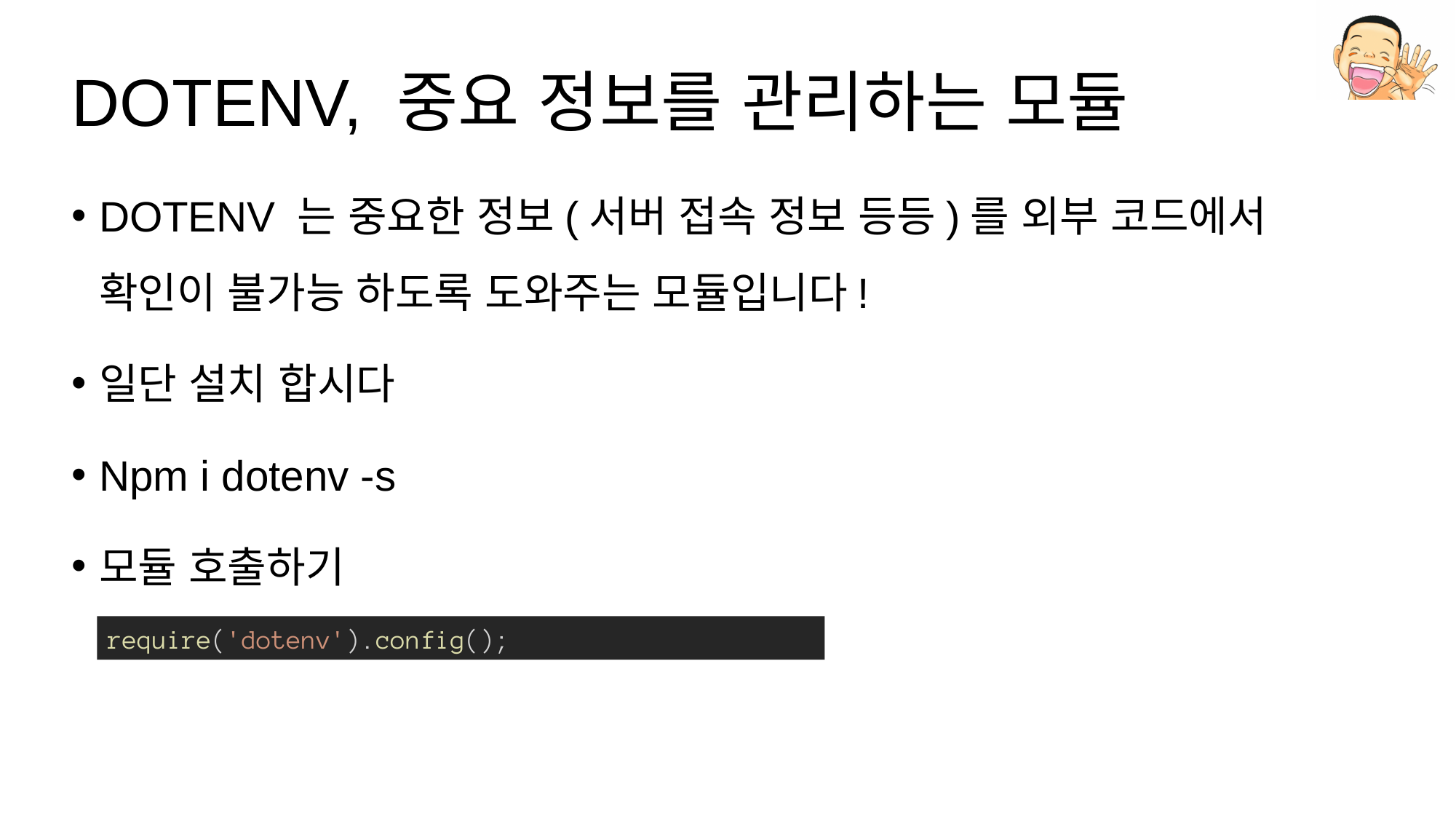

# DOTENV, 중요 정보를 관리하는 모듈
DOTENV 는 중요한 정보(서버 접속 정보 등등)를 외부 코드에서 확인이 불가능 하도록 도와주는 모듈입니다!
일단 설치 합시다
Npm i dotenv -s
모듈 호출하기

require('dotenv').config();